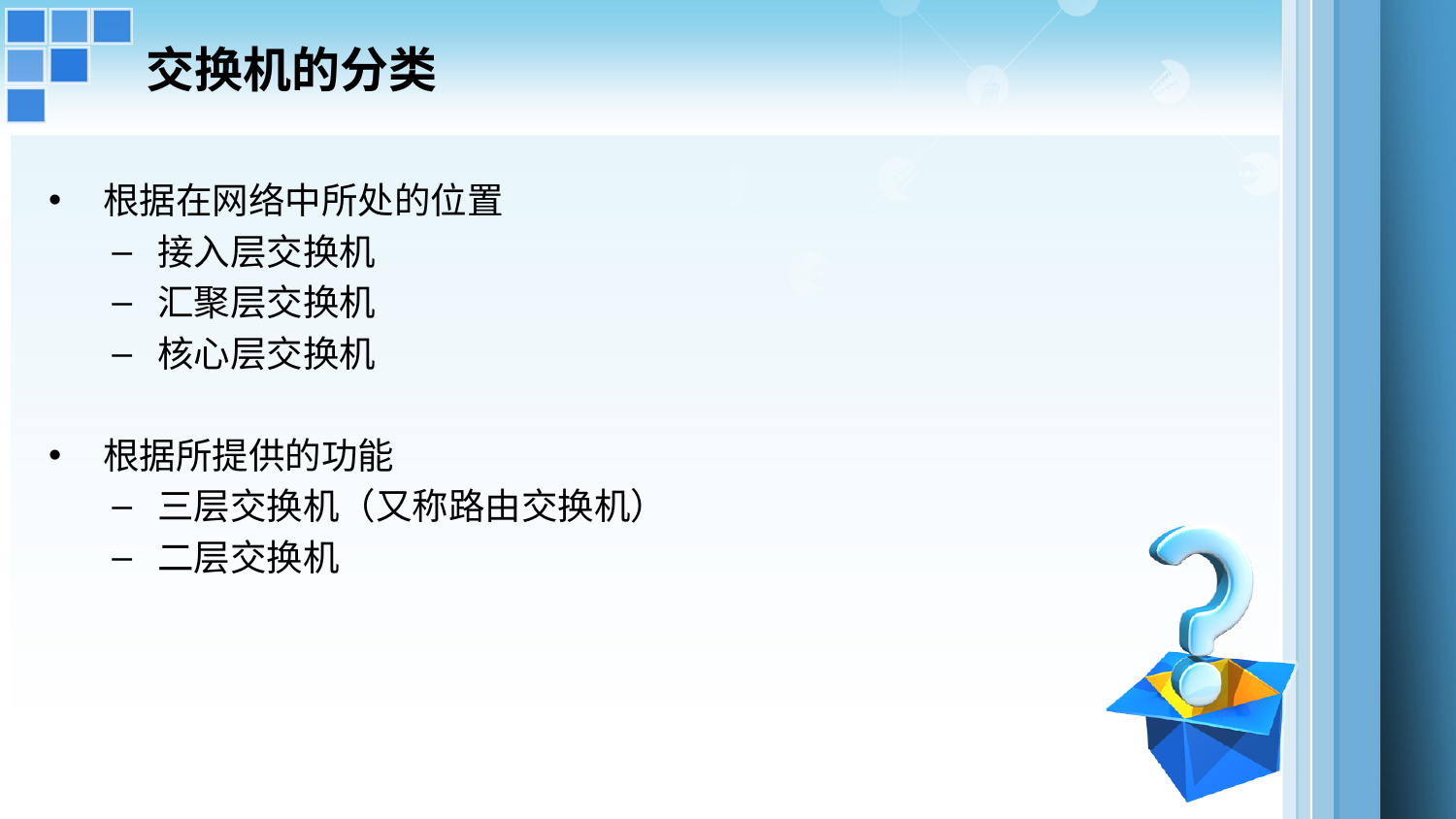

# 交换机的分类
根据在网络中所处的位置
接入层交换机
汇聚层交换机
核心层交换机

根据所提供的功能
三层交换机（又称路由交换机）
二层交换机